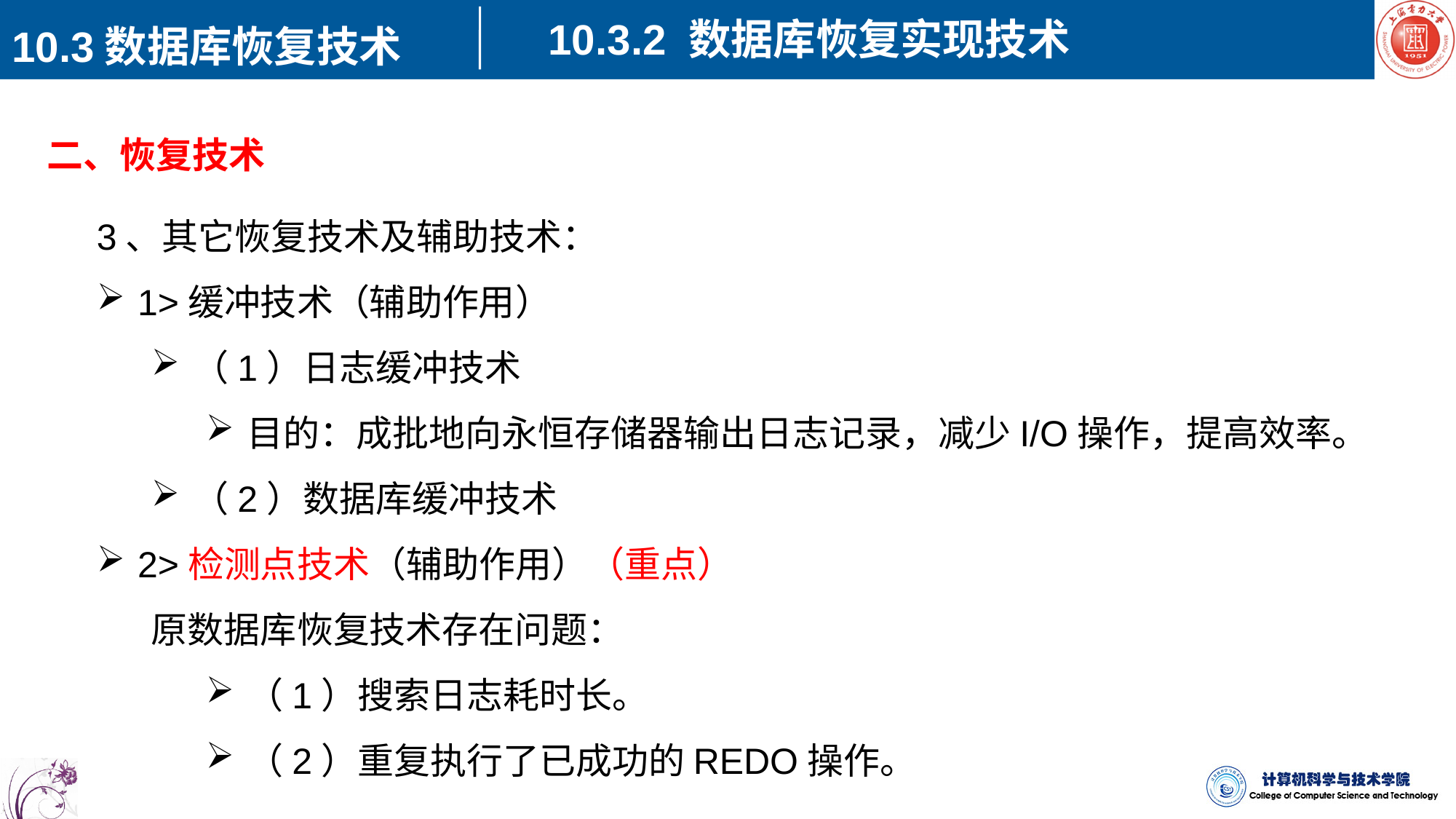

10.3.2 数据库恢复实现技术
10.3数据库恢复技术
二、恢复技术
3、其它恢复技术及辅助技术：
1>缓冲技术（辅助作用）
（1）日志缓冲技术
目的：成批地向永恒存储器输出日志记录，减少I/O操作，提高效率。
（2）数据库缓冲技术
2>检测点技术（辅助作用）（重点）
原数据库恢复技术存在问题：
（1）搜索日志耗时长。
（2）重复执行了已成功的REDO操作。